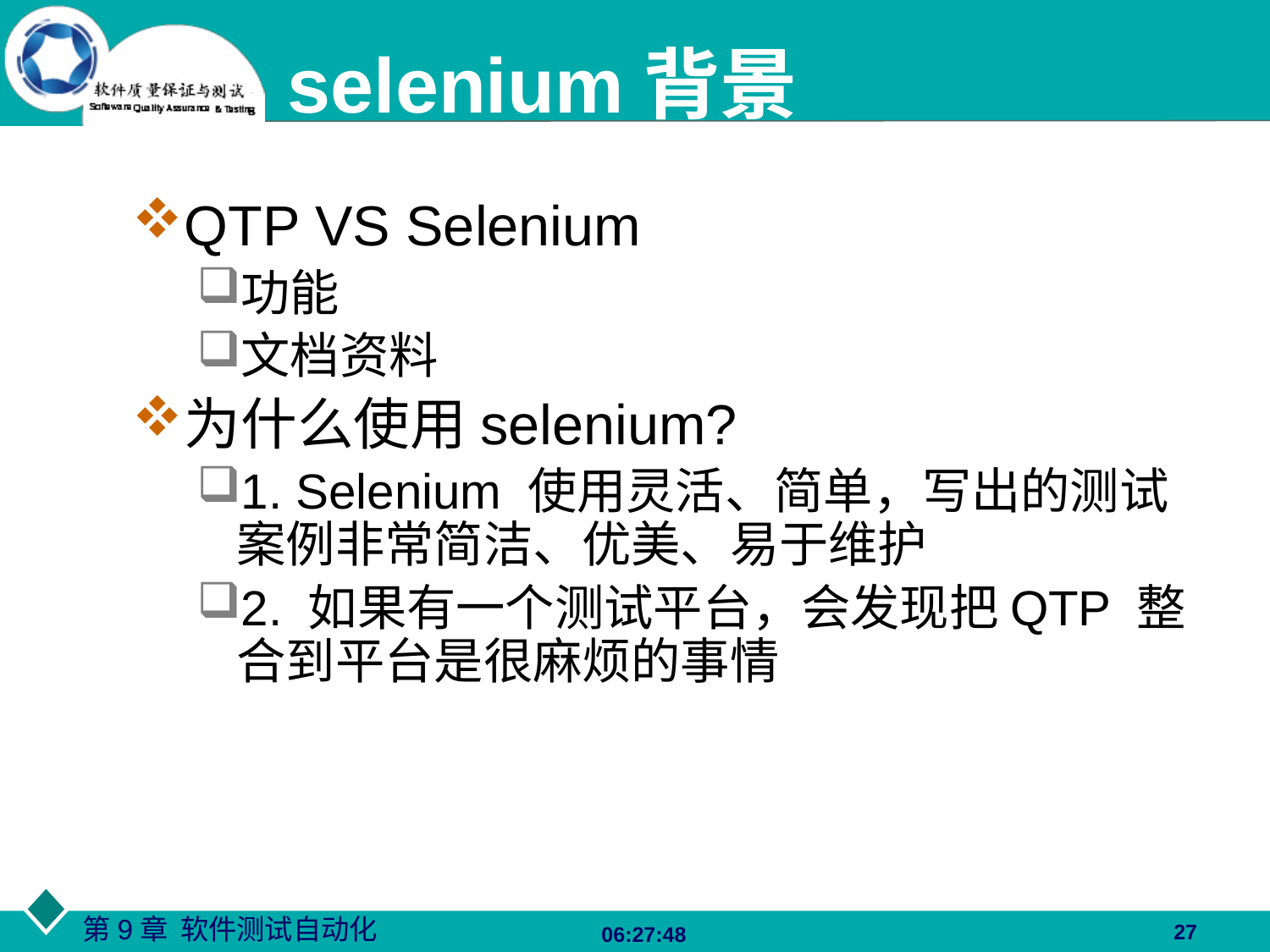

# selenium背景
QTP VS Selenium
功能
文档资料
为什么使用selenium?
1. Selenium 使用灵活、简单，写出的测试案例非常简洁、优美、易于维护
2. 如果有一个测试平台，会发现把QTP 整合到平台是很麻烦的事情
27
06:27:48